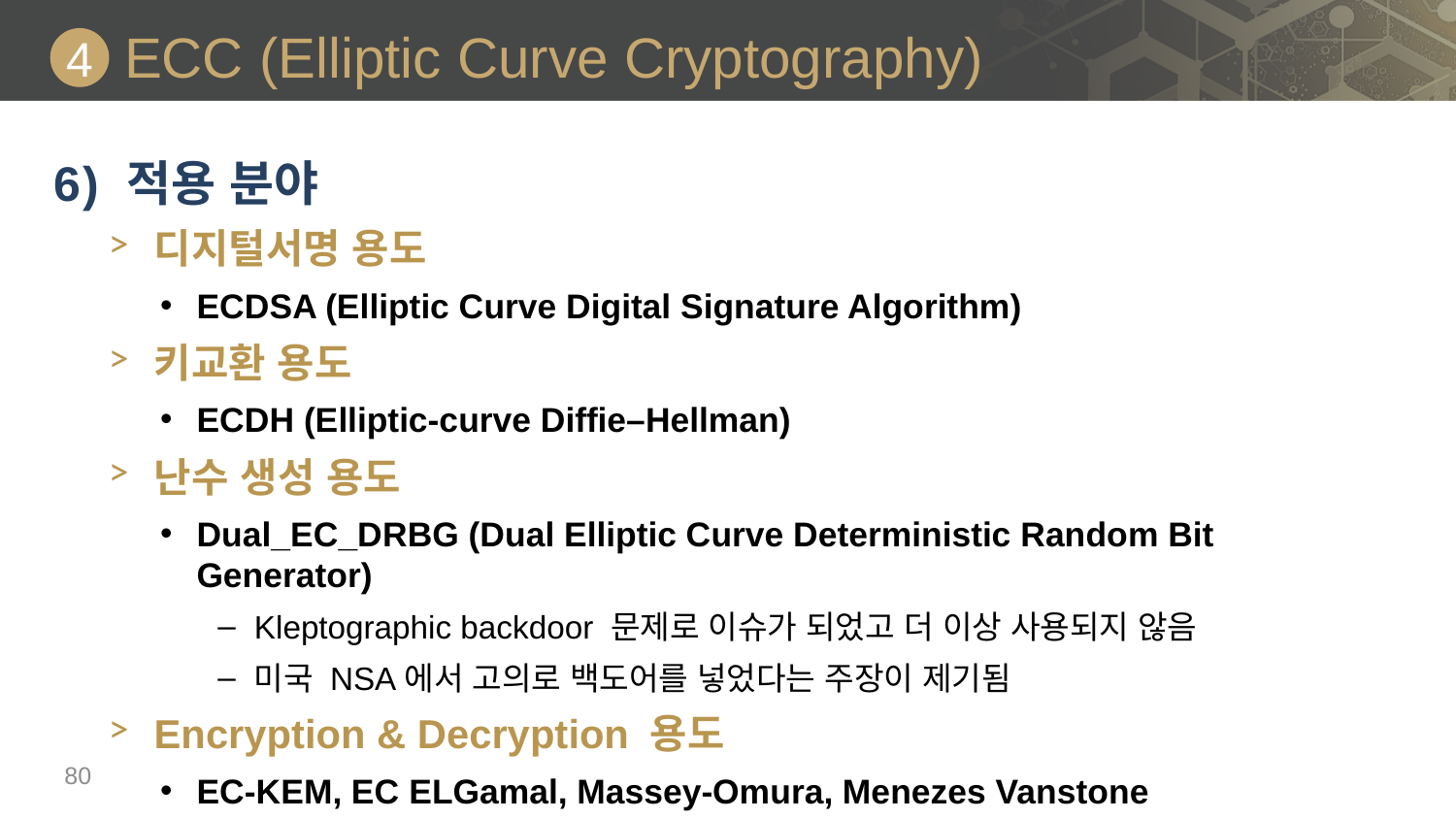

# ECC (Elliptic Curve Cryptography)
4
적용 분야
디지털서명 용도
ECDSA (Elliptic Curve Digital Signature Algorithm)
키교환 용도
ECDH (Elliptic-curve Diffie–Hellman)
난수 생성 용도
Dual_EC_DRBG (Dual Elliptic Curve Deterministic Random Bit Generator)
Kleptographic backdoor 문제로 이슈가 되었고 더 이상 사용되지 않음
미국 NSA에서 고의로 백도어를 넣었다는 주장이 제기됨
Encryption & Decryption 용도
EC-KEM, EC ELGamal, Massey-Omura, Menezes Vanstone
80